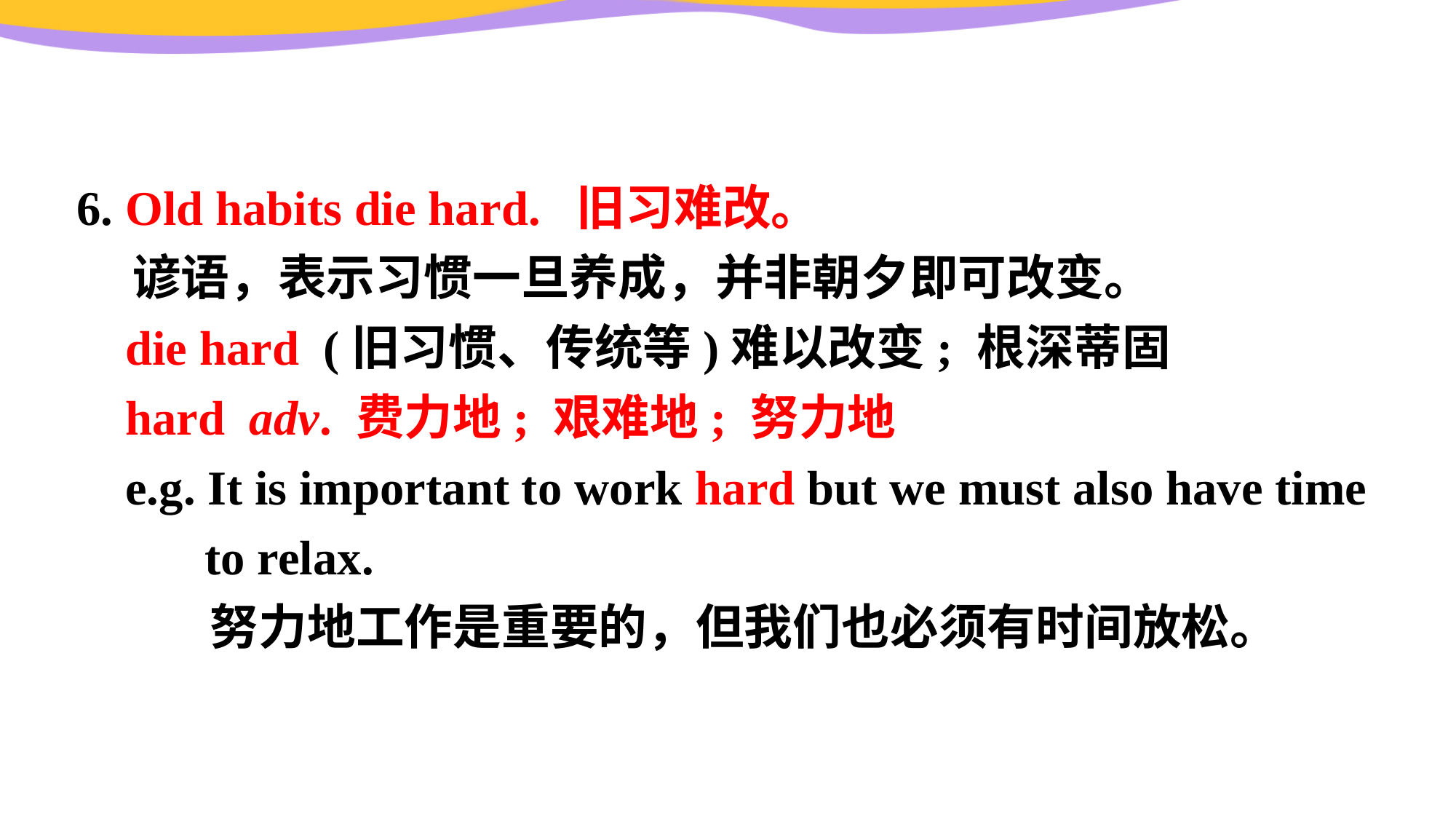

6. Old habits die hard.  旧习难改。
    谚语，表示习惯一旦养成，并非朝夕即可改变。
    die hard  (旧习惯、传统等)难以改变; 根深蒂固
    hard  adv. 费力地; 艰难地; 努力地
    e.g. It is important to work hard but we must also have time to relax.
           努力地工作是重要的，但我们也必须有时间放松。